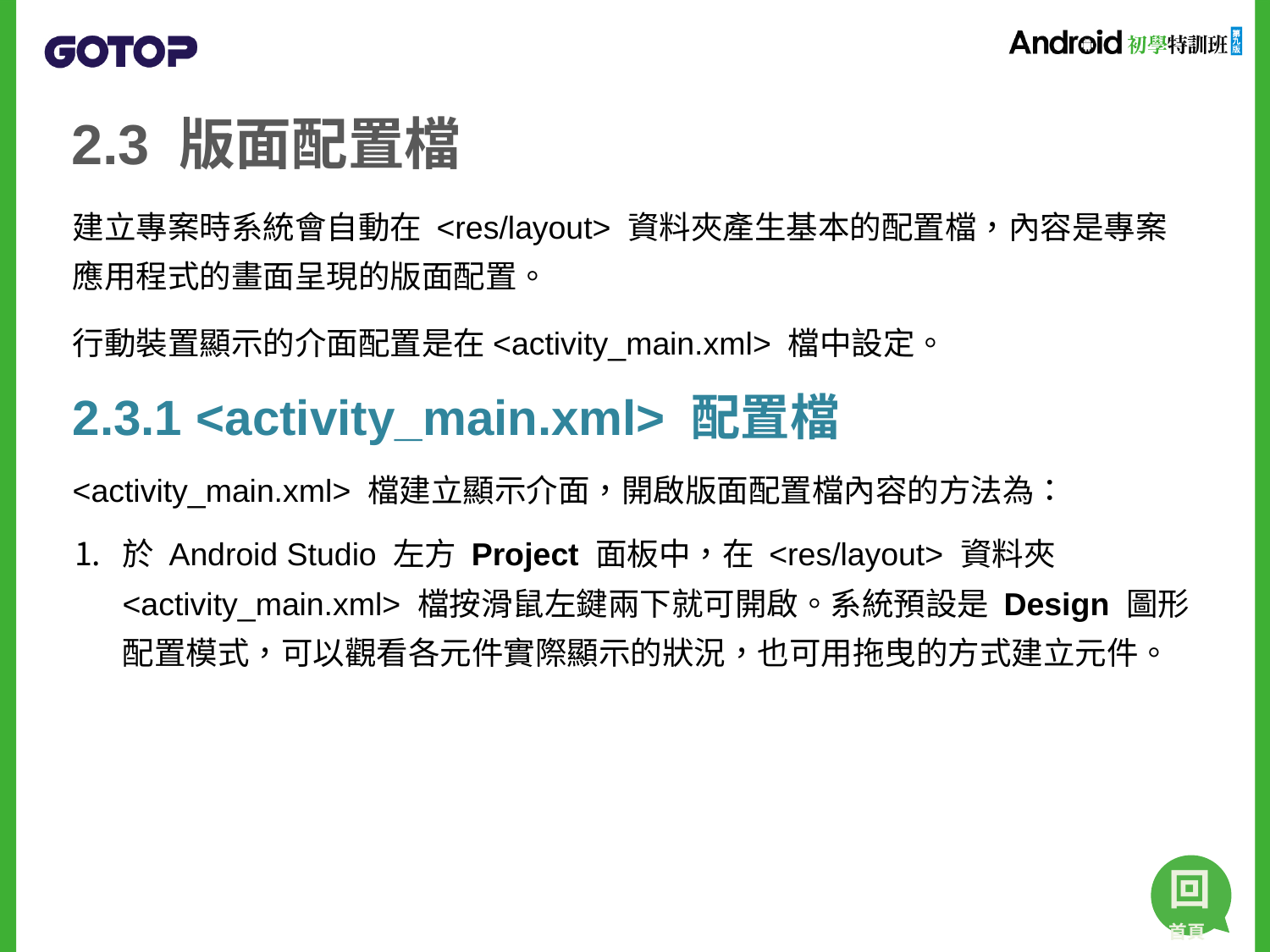

# 2.3 版面配置檔
建立專案時系統會自動在 <res/layout> 資料夾產生基本的配置檔，內容是專案應用程式的畫面呈現的版面配置。
行動裝置顯示的介面配置是在<activity_main.xml> 檔中設定。
2.3.1 <activity_main.xml> 配置檔
<activity_main.xml> 檔建立顯示介面，開啟版面配置檔內容的方法為：
於 Android Studio 左方 Project 面板中，在 <res/layout> 資料夾 <activity_main.xml> 檔按滑鼠左鍵兩下就可開啟。系統預設是 Design 圖形配置模式，可以觀看各元件實際顯示的狀況，也可用拖曳的方式建立元件。